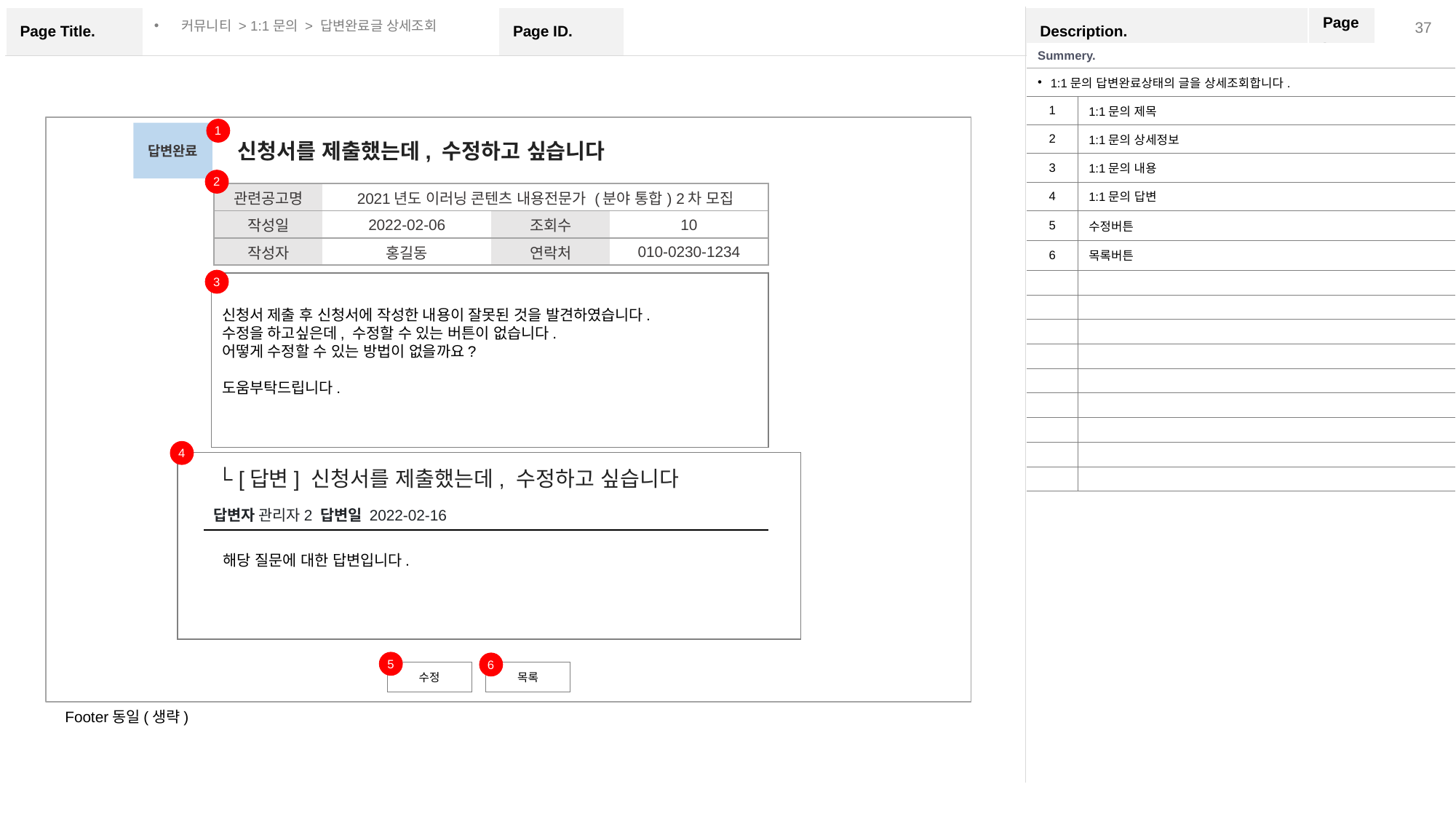

커뮤니티 > 1:1문의 > 답변완료글 상세조회

| Summery. |  |
| --- | --- |
| 1:1문의 답변완료상태의 글을 상세조회합니다. |  |
| 1 | 1:1문의 제목 |
| 2 | 1:1문의 상세정보 |
| 3 | 1:1문의 내용 |
| 4 | 1:1문의 답변 |
| 5 | 수정버튼 |
| 6 | 목록버튼 |
|  |  |
|  |  |
|  |  |
|  |  |
|  |  |
|  |  |
|  |  |
|  |  |
|  |  |
1

답변완료
신청서를 제출했는데, 수정하고 싶습니다
2

| 관련공고명 | 2021년도 이러닝 콘텐츠 내용전문가 (분야 통합) 2차 모집 |  |  |
| --- | --- | --- | --- |
| 작성일 | 2022-02-06 | 조회수 | 10 |
| 작성자 | 홍길동 | 연락처 | 010-0230-1234 |
3

신청서 제출 후 신청서에 작성한 내용이 잘못된 것을 발견하였습니다.
수정을 하고싶은데, 수정할 수 있는 버튼이 없습니다.
어떻게 수정할 수 있는 방법이 없을까요?

도움부탁드립니다.

4

└ [답변] 신청서를 제출했는데, 수정하고 싶습니다
답변자 관리자2 답변일 2022-02-16
해당 질문에 대한 답변입니다.
5

6

수정
목록
Footer동일(생략)